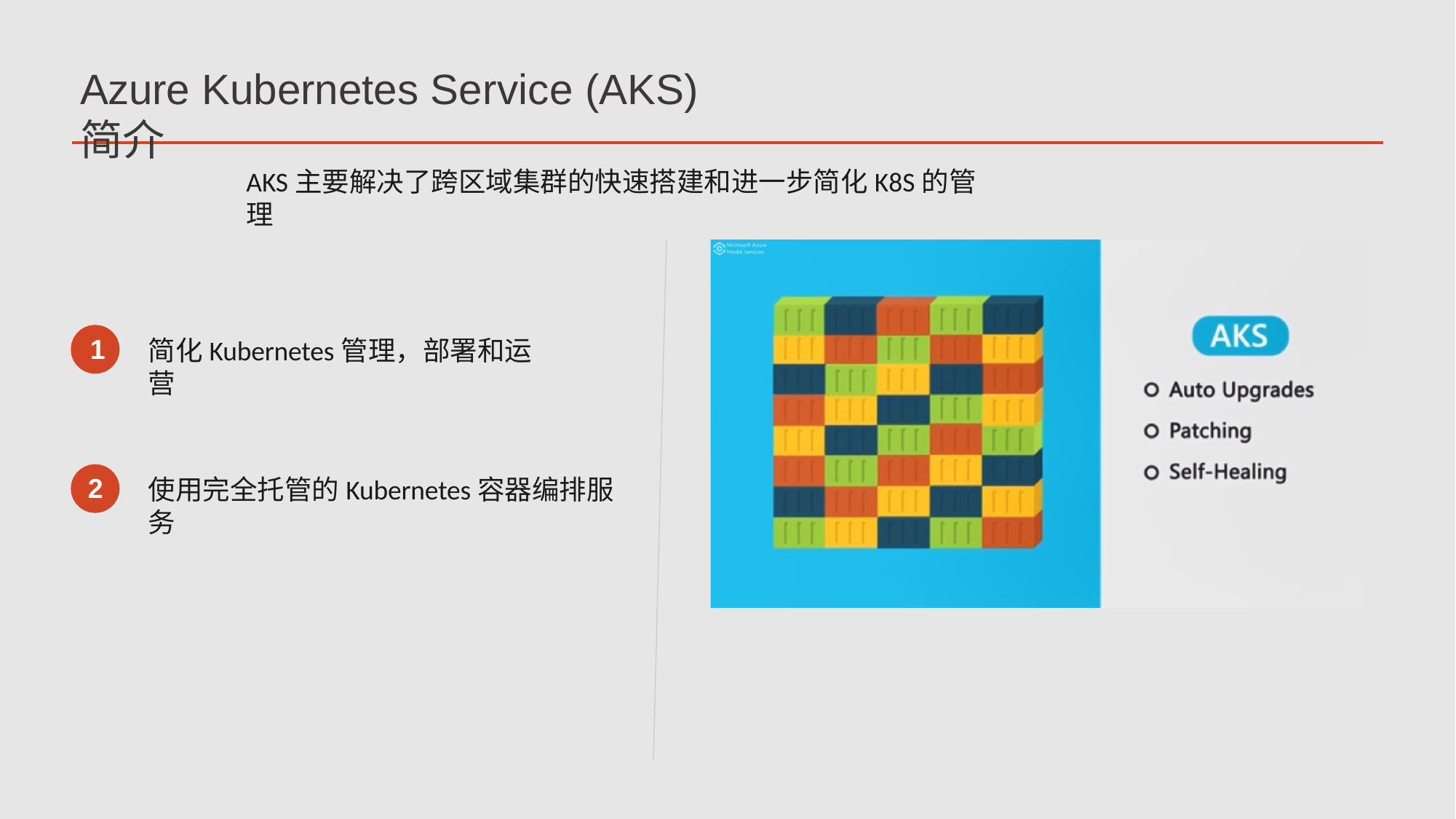

# Azure Kubernetes Service (AKS) 简介

AKS主要解决了跨区域集群的快速搭建和进一步简化K8S的管理

1
简化Kubernetes管理，部署和运营

2
使用完全托管的Kubernetes容器编排服务